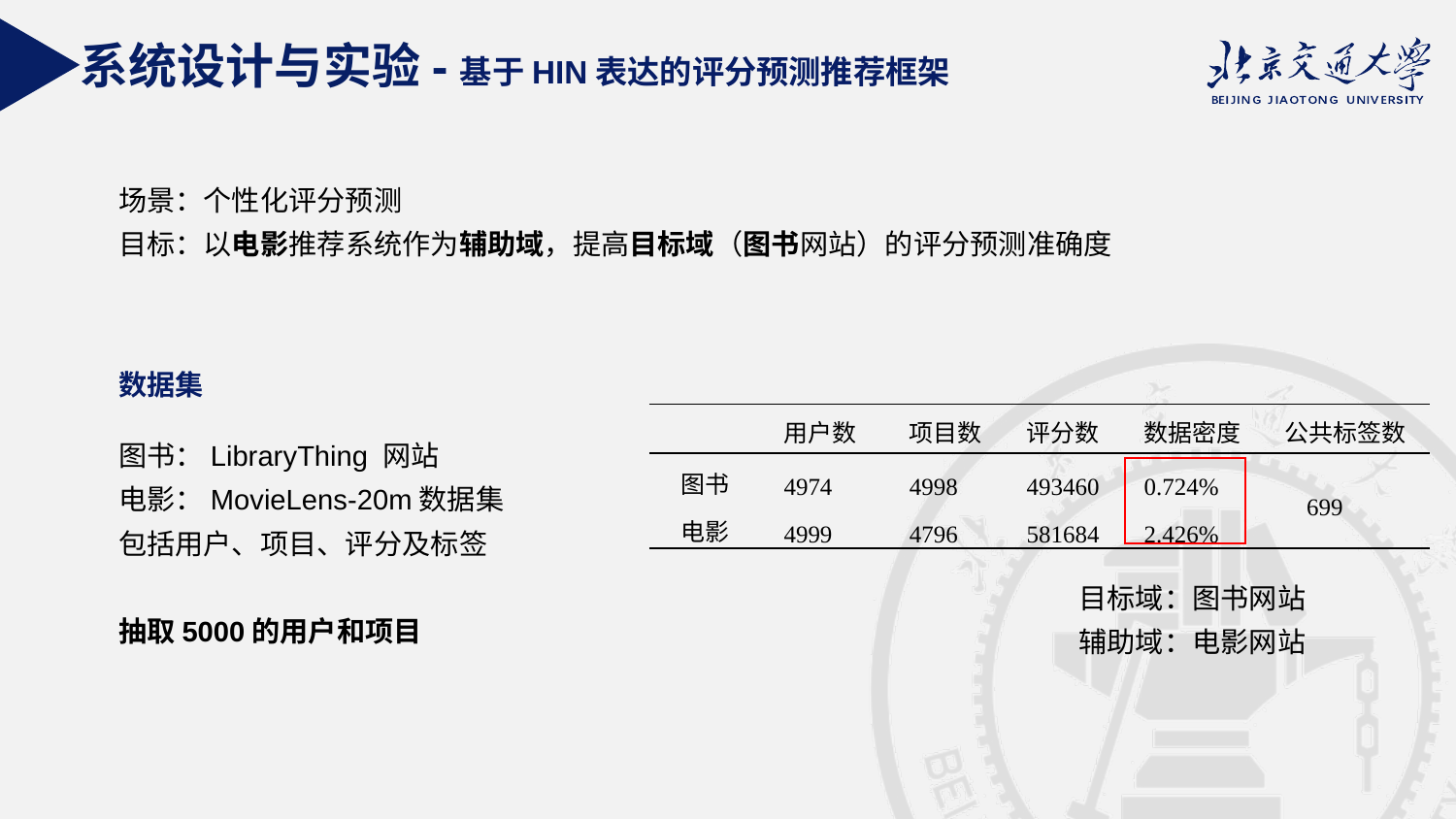

系统设计与实验-基于HIN表达的评分预测推荐框架
场景：个性化评分预测
目标：以电影推荐系统作为辅助域，提高目标域（图书网站）的评分预测准确度
数据集
|  | 用户数 | 项目数 | 评分数 | 数据密度 | 公共标签数 |
| --- | --- | --- | --- | --- | --- |
| 图书 | 4974 | 4998 | 493460 | 0.724% | 699 |
| 电影 | 4999 | 4796 | 581684 | 2.426% |  |
图书：LibraryThing 网站
电影：MovieLens-20m数据集
包括用户、项目、评分及标签

抽取5000的用户和项目

目标域：图书网站
辅助域：电影网站